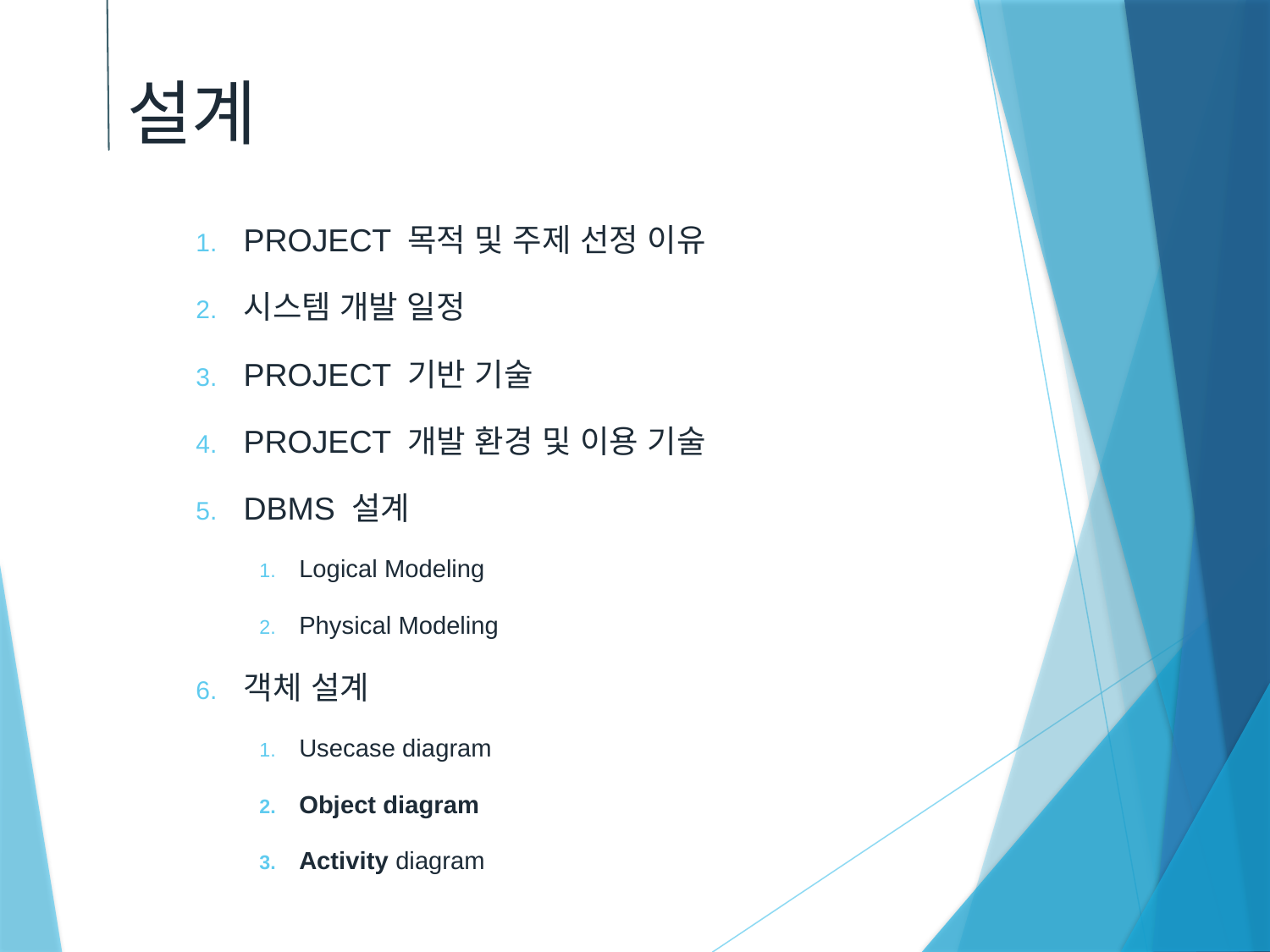

설계
PROJECT 목적 및 주제 선정 이유
시스템 개발 일정
PROJECT 기반 기술
PROJECT 개발 환경 및 이용 기술
DBMS 설계
Logical Modeling
Physical Modeling
객체 설계
Usecase diagram
Object diagram
Activity diagram